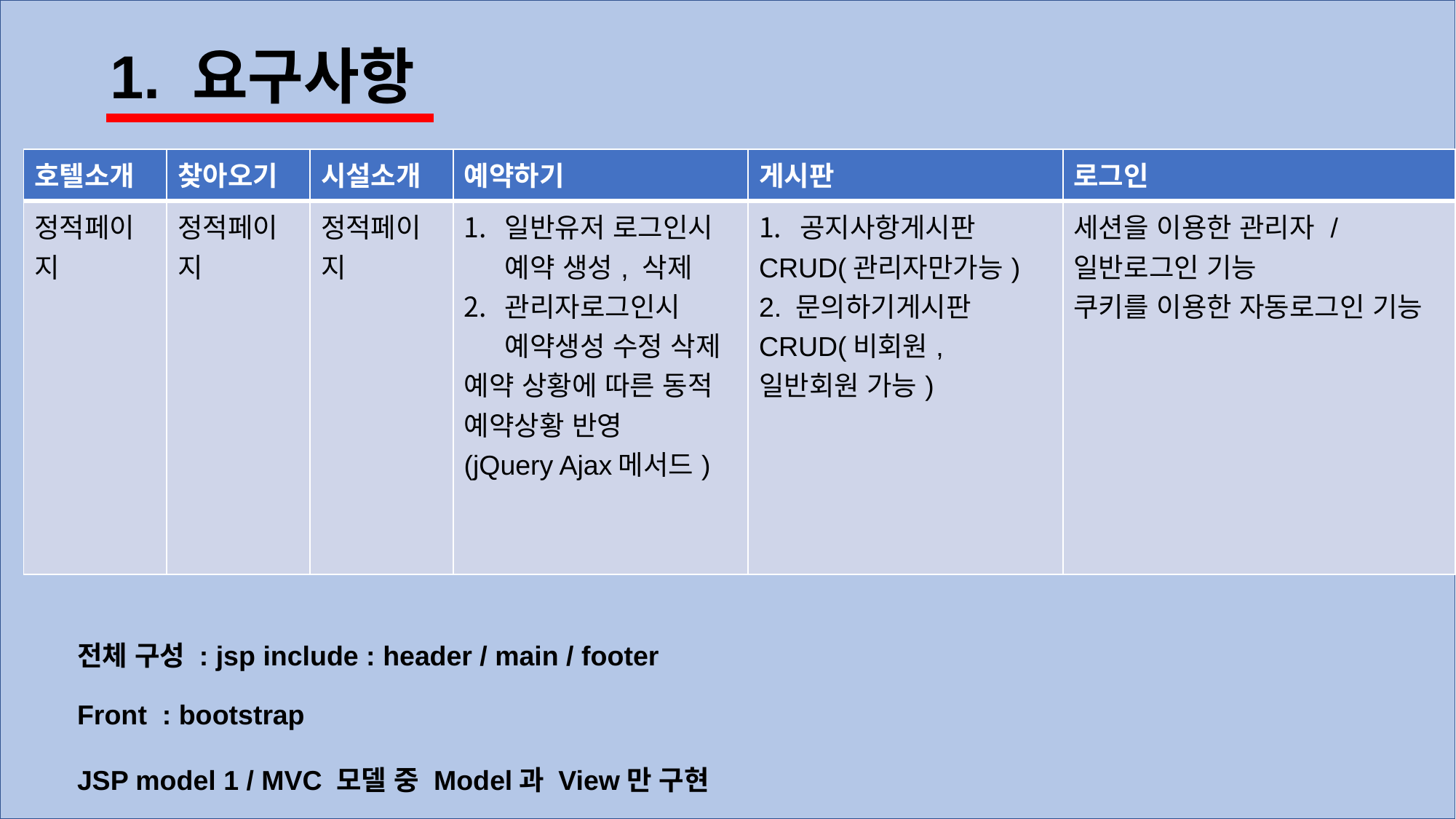

1. 요구사항
| 호텔소개 | 찾아오기 | 시설소개 | 예약하기 | 게시판 | 로그인 |
| --- | --- | --- | --- | --- | --- |
| 정적페이지 | 정적페이지 | 정적페이지 | 일반유저 로그인시 예약 생성, 삭제 관리자로그인시 예약생성 수정 삭제 예약 상황에 따른 동적 예약상황 반영 (jQuery Ajax메서드) | 공지사항게시판 CRUD(관리자만가능) 2. 문의하기게시판 CRUD(비회원, 일반회원 가능) | 세션을 이용한 관리자 / 일반로그인 기능 쿠키를 이용한 자동로그인 기능 |
전체 구성 : jsp include : header / main / footer
Front  : bootstrap

JSP model 1 / MVC 모델 중 Model과 View만 구현